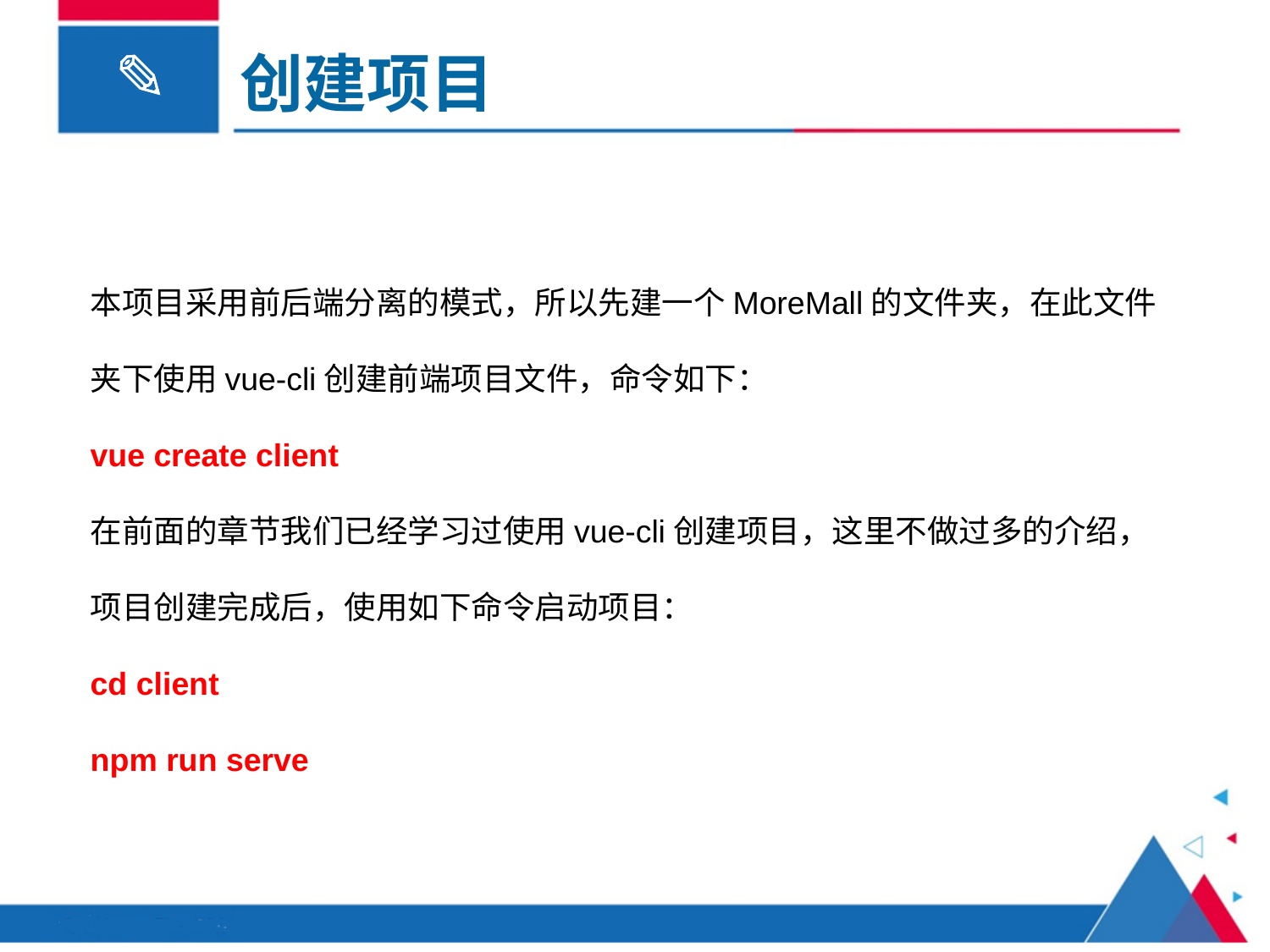

创建项目
本项目采用前后端分离的模式，所以先建一个MoreMall的文件夹，在此文件夹下使用vue-cli创建前端项目文件，命令如下：
vue create client
在前面的章节我们已经学习过使用vue-cli创建项目，这里不做过多的介绍，项目创建完成后，使用如下命令启动项目：
cd client
npm run serve